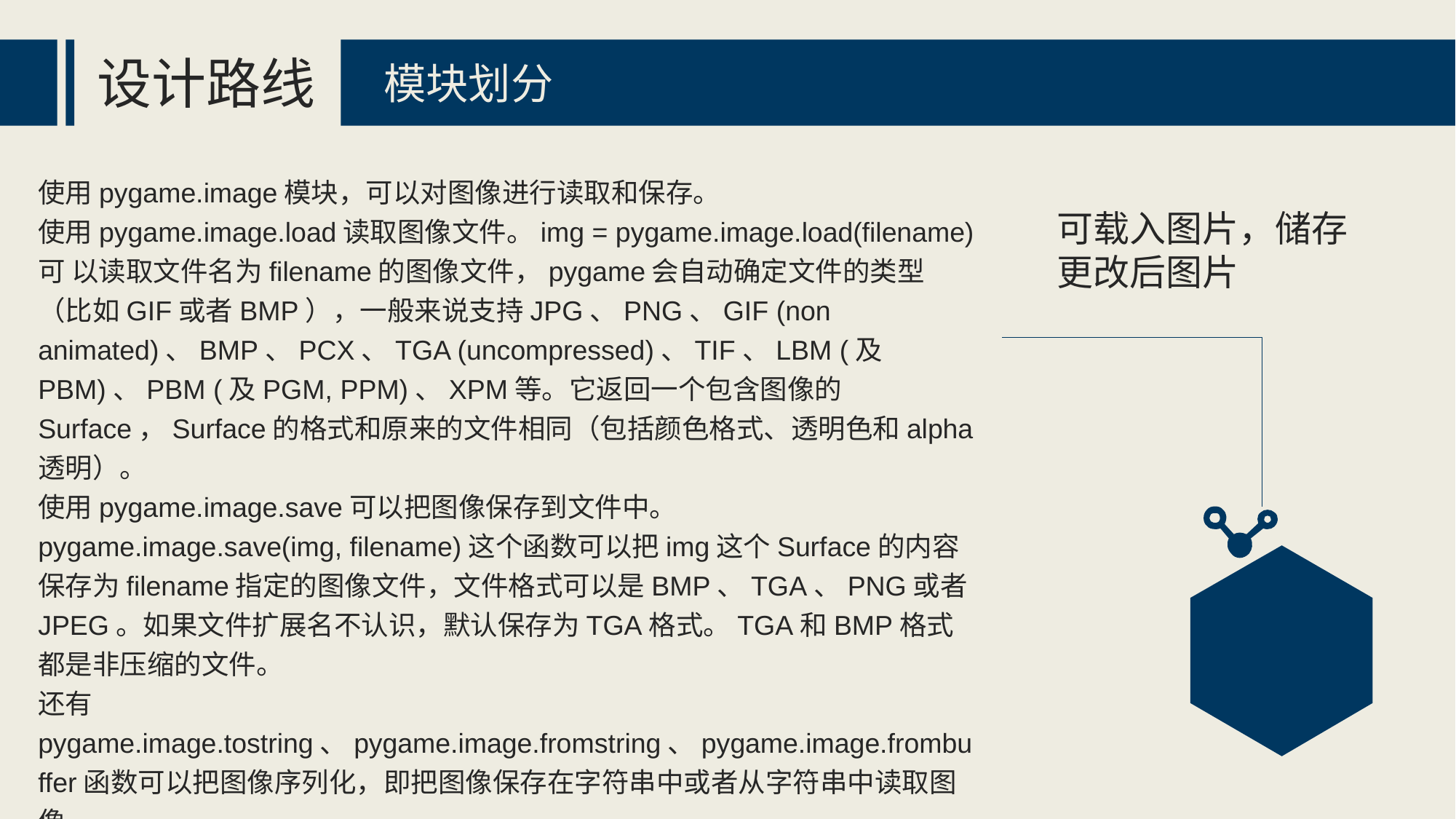

设计路线
模块划分
使用pygame.image模块，可以对图像进行读取和保存。
使用pygame.image.load读取图像文件。img = pygame.image.load(filename)可 以读取文件名为filename的图像文件，pygame会自动确定文件的类型（比如GIF或者BMP），一般来说支持JPG、PNG、GIF (non animated)、BMP、PCX、TGA (uncompressed)、TIF、LBM (及PBM)、PBM (及PGM, PPM)、XPM等。它返回一个包含图像的Surface，Surface的格式和原来的文件相同（包括颜色格式、透明色和alpha透明）。
使用pygame.image.save可以把图像保存到文件中。
pygame.image.save(img, filename)这个函数可以把img这个Surface的内容保存为filename指定的图像文件，文件格式可以是BMP、TGA、PNG或者JPEG。如果文件扩展名不认识，默认保存为TGA格式。TGA和BMP格式都是非压缩的文件。
还有pygame.image.tostring、pygame.image.fromstring、pygame.image.frombuffer函数可以把图像序列化，即把图像保存在字符串中或者从字符串中读取图像。
可载入图片，储存更改后图片